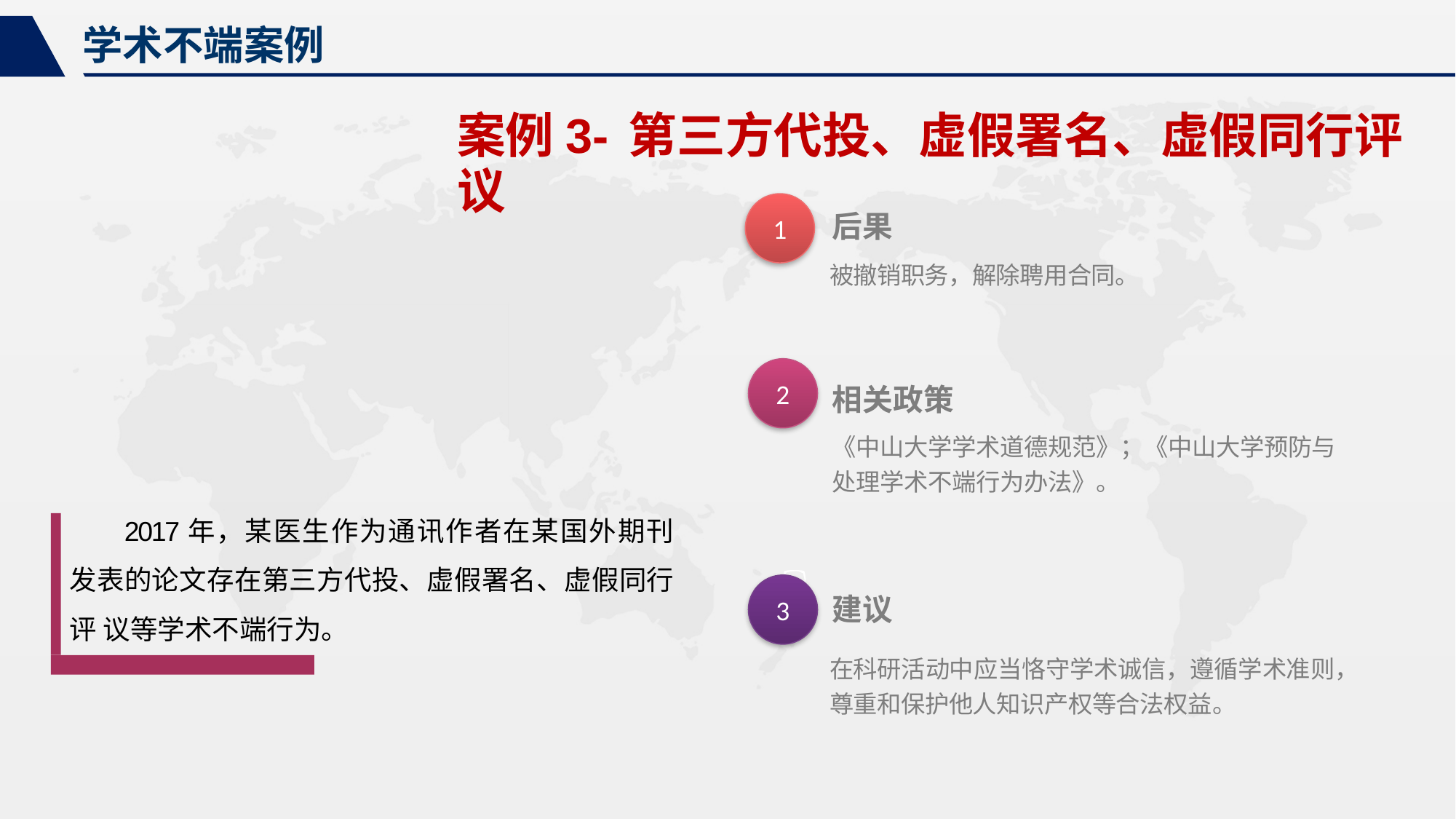

学术不端案例

案例3-第三方代投、虚假署名、虚假同行评议
1
后果

被撤销职务，解除聘用合同。

2
相关政策

《中山大学学术道德规范》；《中山大学预防与 处理学术不端行为办法》。

2017年，某医生作为通讯作者在某国外期刊发表的论文存在第三方代投、虚假署名、虚假同行评 议等学术不端行为。

3
建议
在科研活动中应当恪守学术诚信，遵循学术准则，

尊重和保护他人知识产权等合法权益。